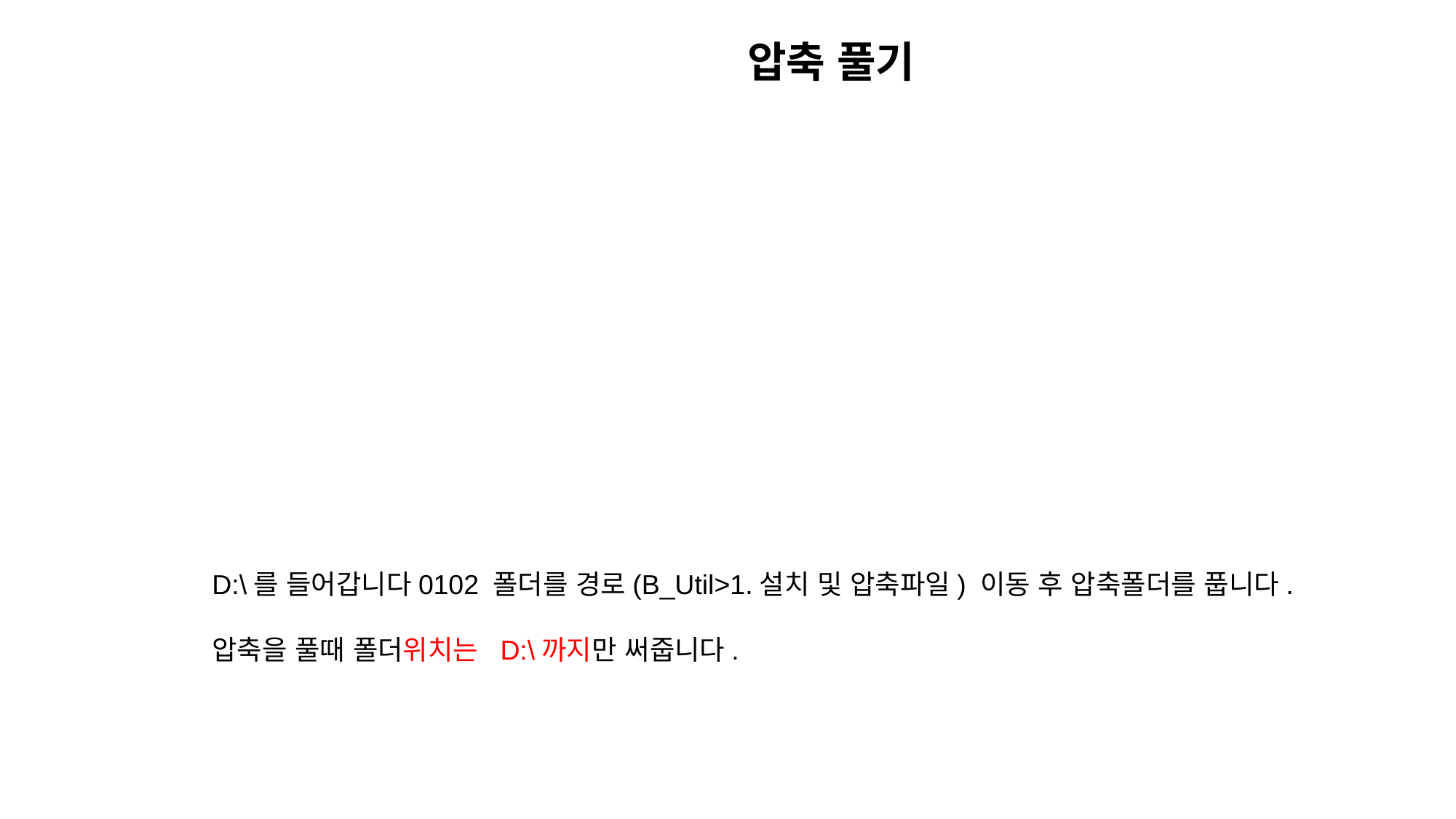

압축 풀기
D:\를 들어갑니다0102 폴더를 경로(B_Util>1.설치 및 압축파일) 이동 후 압축폴더를 풉니다.

압축을 풀때 폴더위치는  D:\까지만 써줍니다.